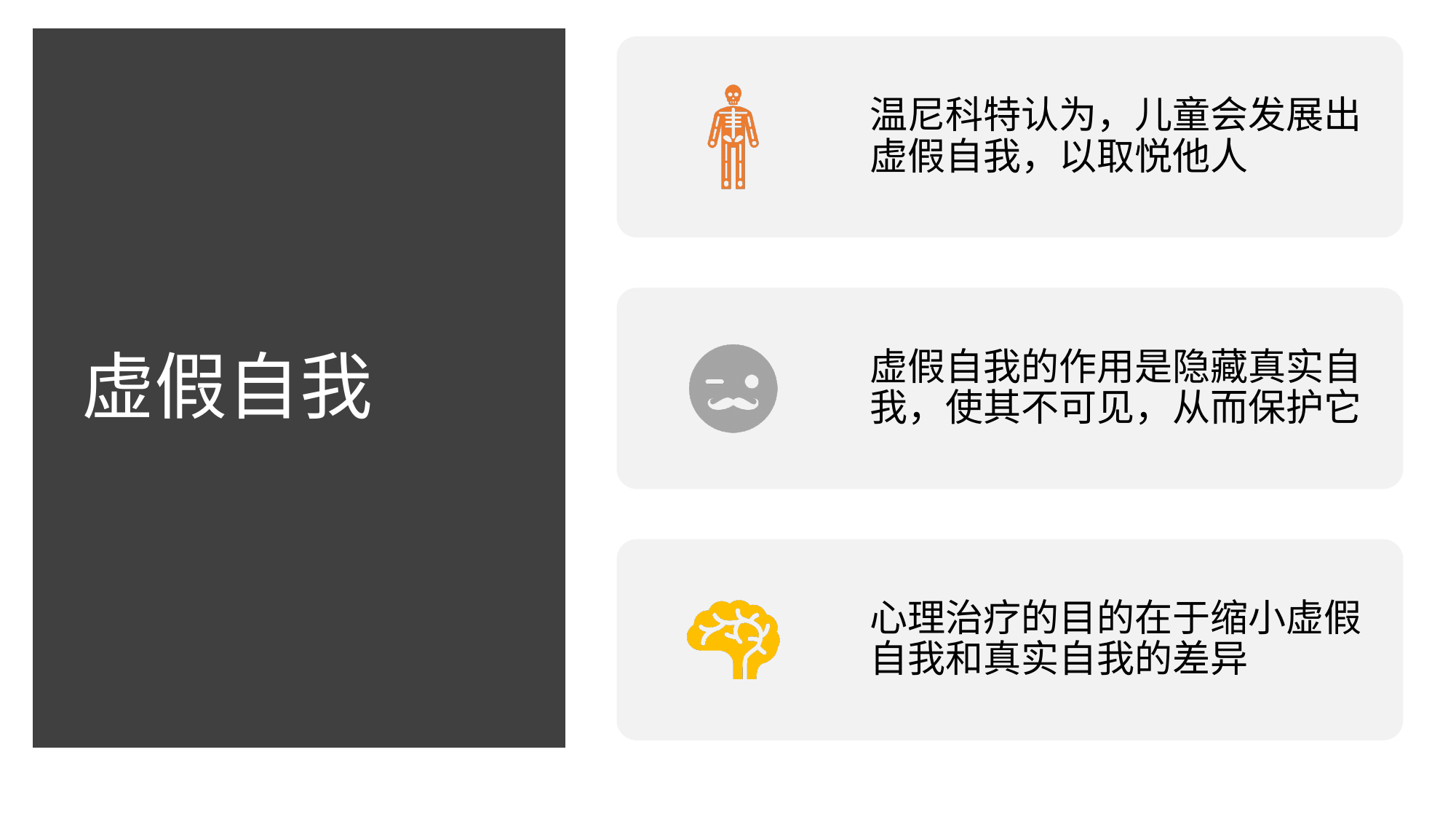

温尼科特认为，儿童会发展出虚假自我，以取悦他人
虚假自我的作用是隐藏真实自我，使其不可见，从而保护它
心理治疗的目的在于缩小虚假自我和真实自我的差异
# 虚假自我